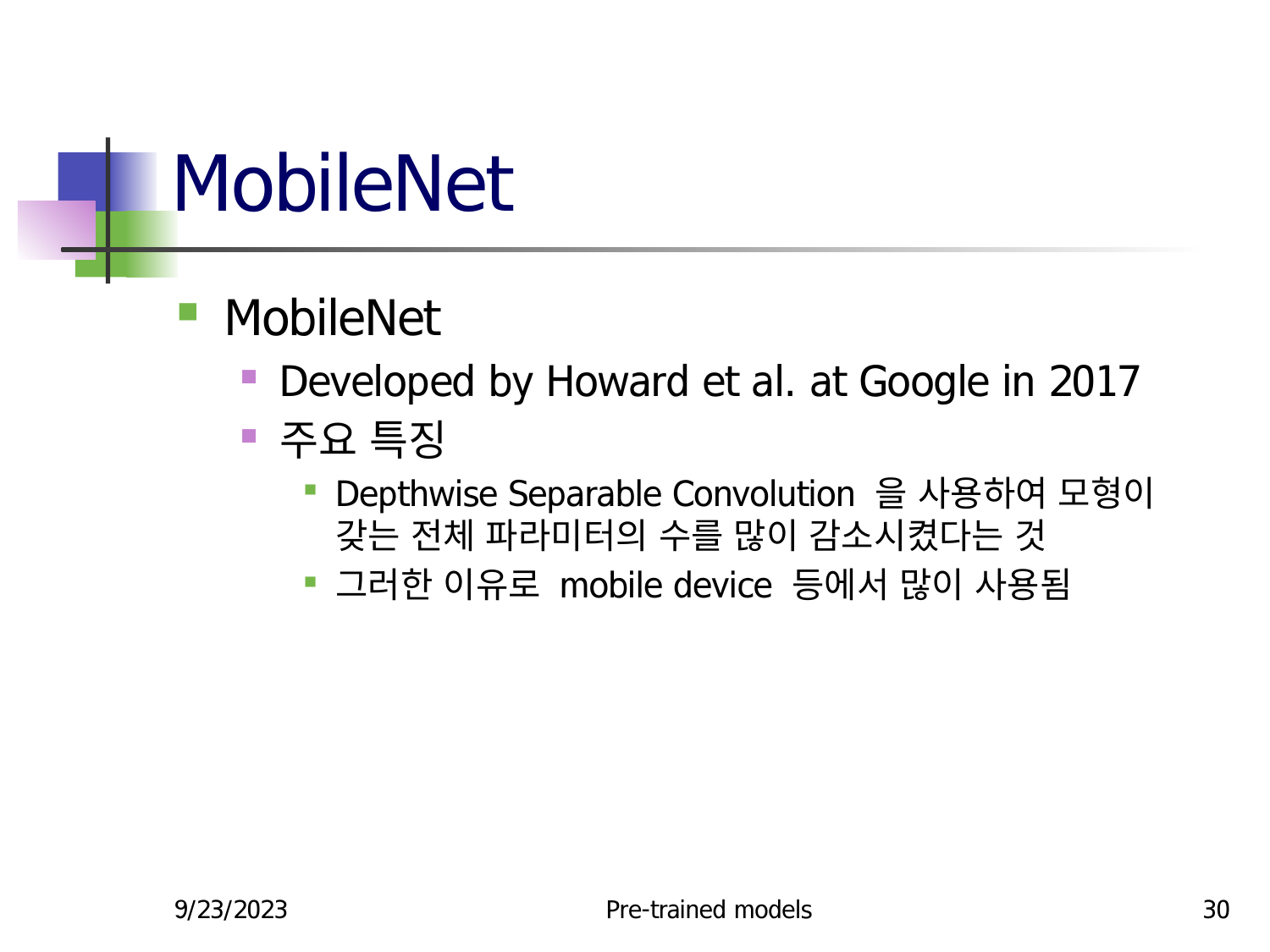

# MobileNet
MobileNet
Developed by Howard et al. at Google in 2017
주요 특징
Depthwise Separable Convolution 을 사용하여 모형이 갖는 전체 파라미터의 수를 많이 감소시켰다는 것
그러한 이유로 mobile device 등에서 많이 사용됨

9/23/2023
Pre-trained models
30